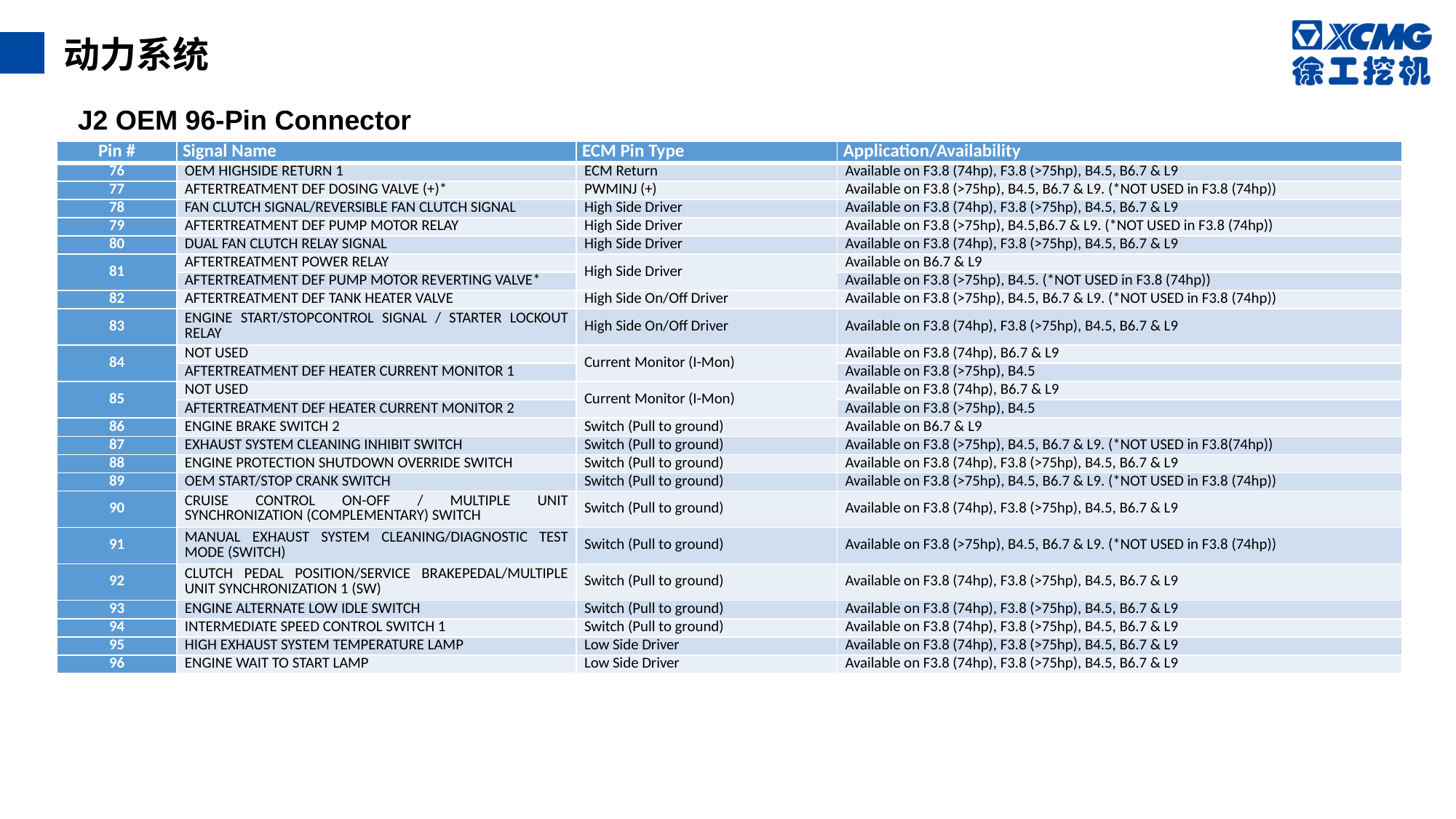

动力系统
J2 OEM 96-Pin Connector
| Pin # | Signal Name | ECM Pin Type | Application/Availability |
| --- | --- | --- | --- |
| 76 | OEM HIGHSIDE RETURN 1 | ECM Return | Available on F3.8 (74hp), F3.8 (>75hp), B4.5, B6.7 & L9 |
| 77 | AFTERTREATMENT DEF DOSING VALVE (+)\* | PWMINJ (+) | Available on F3.8 (>75hp), B4.5, B6.7 & L9. (\*NOT USED in F3.8 (74hp)) |
| 78 | FAN CLUTCH SIGNAL/REVERSIBLE FAN CLUTCH SIGNAL | High Side Driver | Available on F3.8 (74hp), F3.8 (>75hp), B4.5, B6.7 & L9 |
| 79 | AFTERTREATMENT DEF PUMP MOTOR RELAY | High Side Driver | Available on F3.8 (>75hp), B4.5,B6.7 & L9. (\*NOT USED in F3.8 (74hp)) |
| 80 | DUAL FAN CLUTCH RELAY SIGNAL | High Side Driver | Available on F3.8 (74hp), F3.8 (>75hp), B4.5, B6.7 & L9 |
| 81 | AFTERTREATMENT POWER RELAY | High Side Driver | Available on B6.7 & L9 |
|  | AFTERTREATMENT DEF PUMP MOTOR REVERTING VALVE\* |  | Available on F3.8 (>75hp), B4.5. (\*NOT USED in F3.8 (74hp)) |
| 82 | AFTERTREATMENT DEF TANK HEATER VALVE | High Side On/Off Driver | Available on F3.8 (>75hp), B4.5, B6.7 & L9. (\*NOT USED in F3.8 (74hp)) |
| 83 | ENGINE START/STOPCONTROL SIGNAL / STARTER LOCKOUT RELAY | High Side On/Off Driver | Available on F3.8 (74hp), F3.8 (>75hp), B4.5, B6.7 & L9 |
| 84 | NOT USED | Current Monitor (I-Mon) | Available on F3.8 (74hp), B6.7 & L9 |
|  | AFTERTREATMENT DEF HEATER CURRENT MONITOR 1 |  | Available on F3.8 (>75hp), B4.5 |
| 85 | NOT USED | Current Monitor (I-Mon) | Available on F3.8 (74hp), B6.7 & L9 |
|  | AFTERTREATMENT DEF HEATER CURRENT MONITOR 2 |  | Available on F3.8 (>75hp), B4.5 |
| 86 | ENGINE BRAKE SWITCH 2 | Switch (Pull to ground) | Available on B6.7 & L9 |
| 87 | EXHAUST SYSTEM CLEANING INHIBIT SWITCH | Switch (Pull to ground) | Available on F3.8 (>75hp), B4.5, B6.7 & L9. (\*NOT USED in F3.8(74hp)) |
| 88 | ENGINE PROTECTION SHUTDOWN OVERRIDE SWITCH | Switch (Pull to ground) | Available on F3.8 (74hp), F3.8 (>75hp), B4.5, B6.7 & L9 |
| 89 | OEM START/STOP CRANK SWITCH | Switch (Pull to ground) | Available on F3.8 (>75hp), B4.5, B6.7 & L9. (\*NOT USED in F3.8 (74hp)) |
| 90 | CRUISE CONTROL ON-OFF / MULTIPLE UNIT SYNCHRONIZATION (COMPLEMENTARY) SWITCH | Switch (Pull to ground) | Available on F3.8 (74hp), F3.8 (>75hp), B4.5, B6.7 & L9 |
| 91 | MANUAL EXHAUST SYSTEM CLEANING/DIAGNOSTIC TEST MODE (SWITCH) | Switch (Pull to ground) | Available on F3.8 (>75hp), B4.5, B6.7 & L9. (\*NOT USED in F3.8 (74hp)) |
| 92 | CLUTCH PEDAL POSITION/SERVICE BRAKEPEDAL/MULTIPLE UNIT SYNCHRONIZATION 1 (SW) | Switch (Pull to ground) | Available on F3.8 (74hp), F3.8 (>75hp), B4.5, B6.7 & L9 |
| 93 | ENGINE ALTERNATE LOW IDLE SWITCH | Switch (Pull to ground) | Available on F3.8 (74hp), F3.8 (>75hp), B4.5, B6.7 & L9 |
| 94 | INTERMEDIATE SPEED CONTROL SWITCH 1 | Switch (Pull to ground) | Available on F3.8 (74hp), F3.8 (>75hp), B4.5, B6.7 & L9 |
| 95 | HIGH EXHAUST SYSTEM TEMPERATURE LAMP | Low Side Driver | Available on F3.8 (74hp), F3.8 (>75hp), B4.5, B6.7 & L9 |
| 96 | ENGINE WAIT TO START LAMP | Low Side Driver | Available on F3.8 (74hp), F3.8 (>75hp), B4.5, B6.7 & L9 |